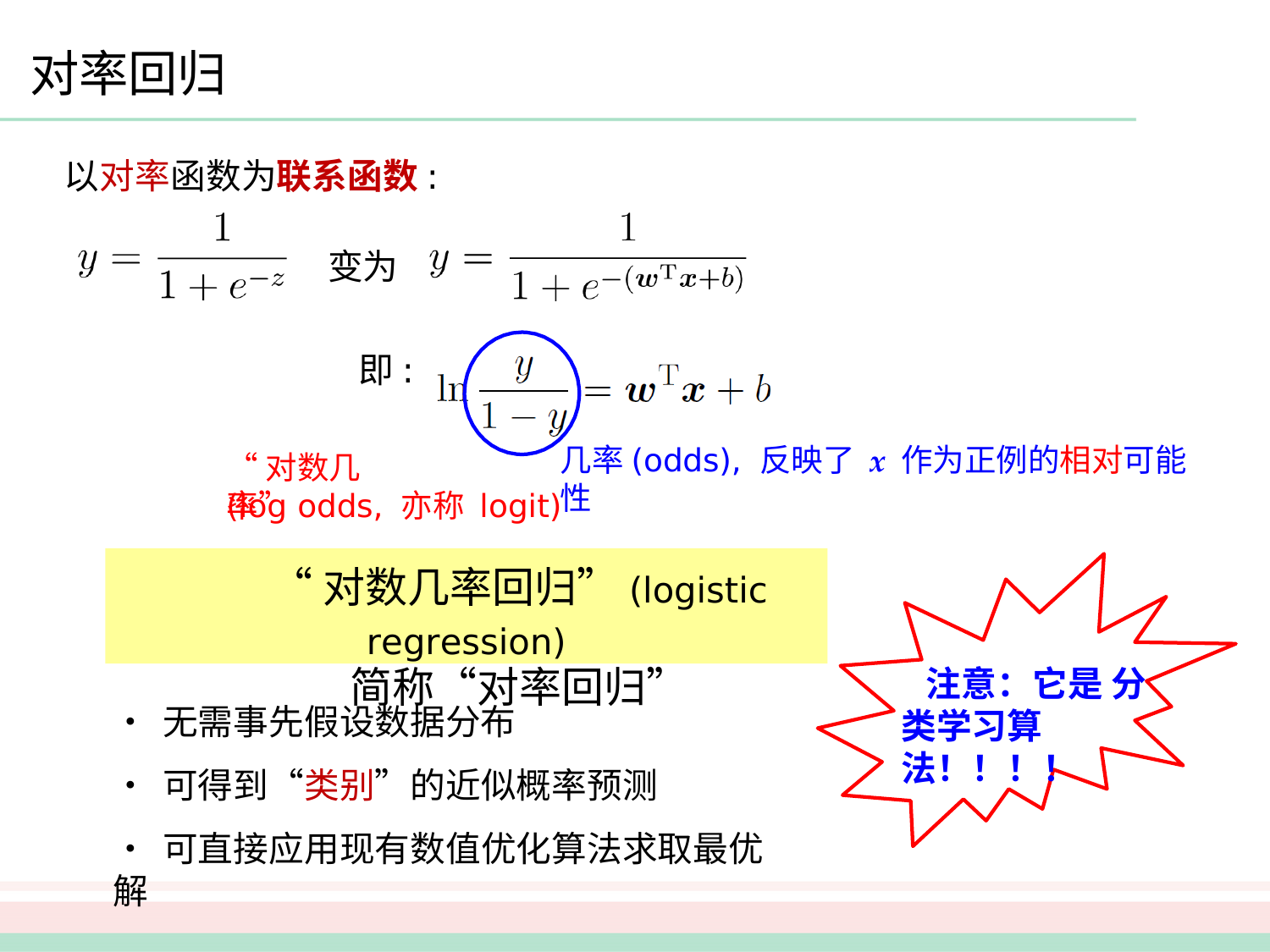

# 对率回归
以对率函数为联系函数:

变为

即:

几率(odds), 反映了 x 作为正例的相对可能性
“对数几率”
(log odds, 亦称 logit)

“对数几率回归”(logistic regression)
简称“对率回归”

注意：它是 分类学习算法！！！！
•	无需事先假设数据分布
•	可得到“类别”的近似概率预测
•	可直接应用现有数值优化算法求取最优解